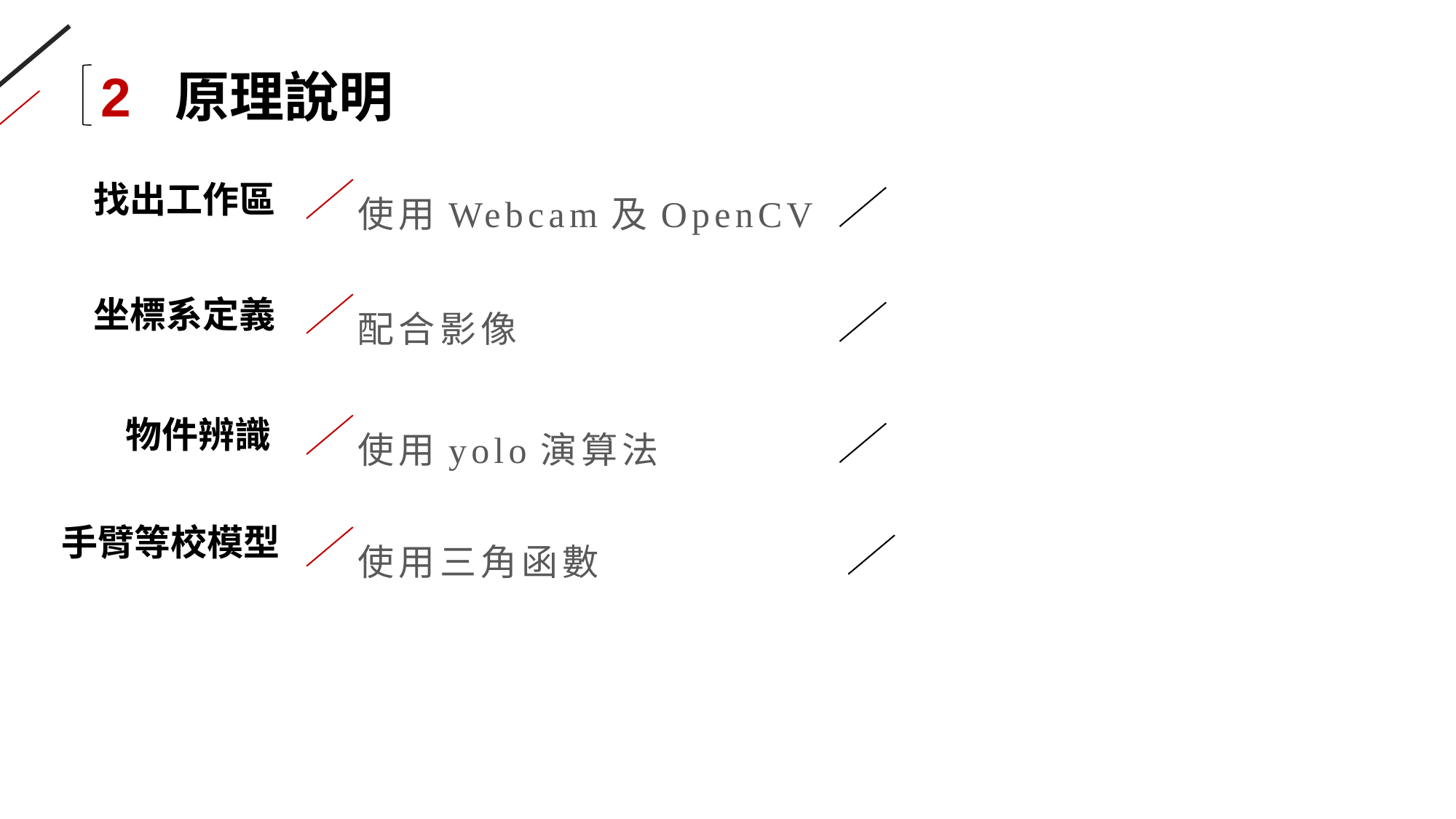

2  原理說明

使用Webcam及OpenCV
找出工作區
配合影像
坐標系定義
使用yolo演算法
物件辨識
使用三角函數
手臂等校模型